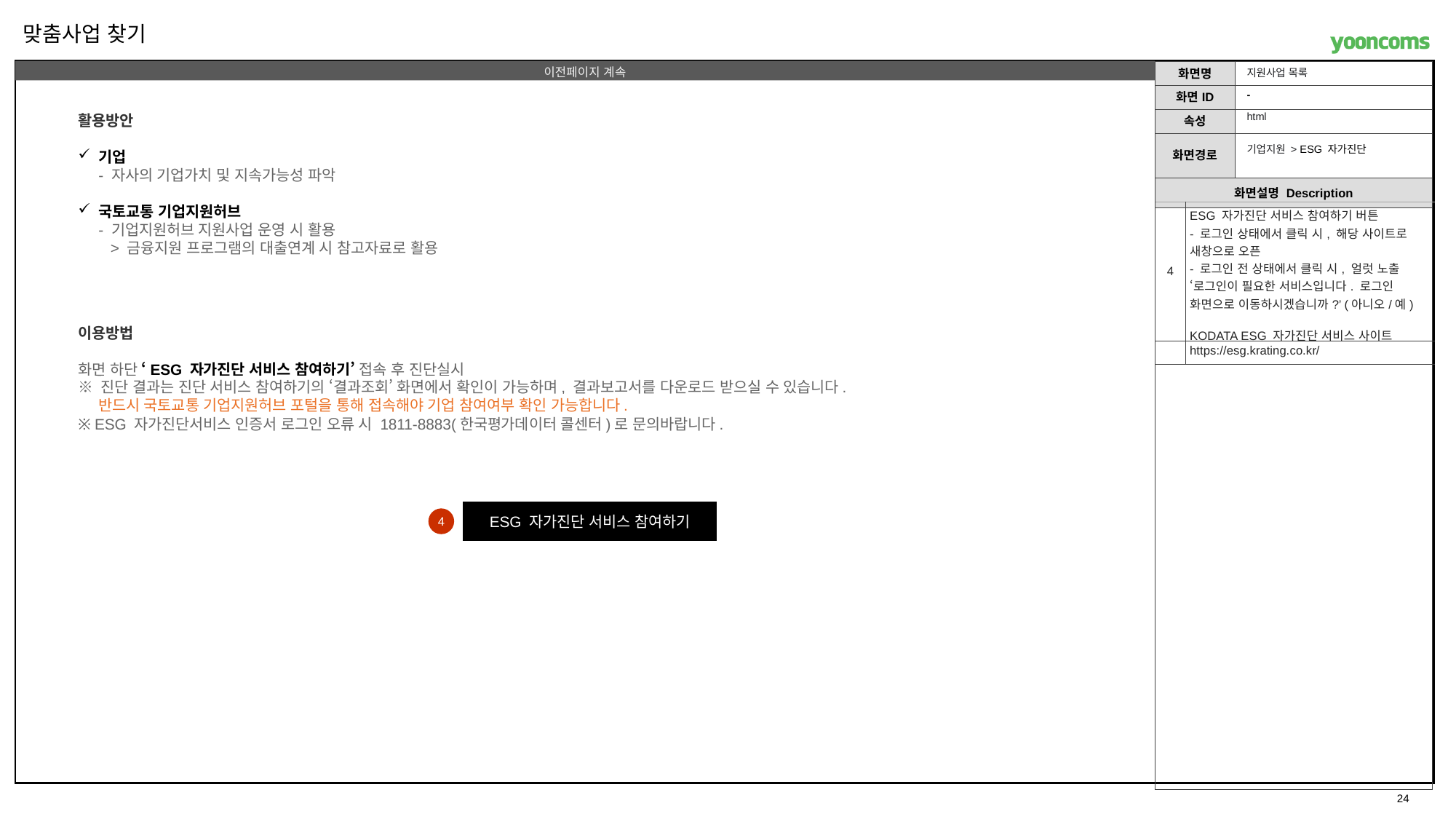

맞춤사업 찾기
지원사업 목록
-
html
활용방안
기업
- 자사의 기업가치 및 지속가능성 파악

국토교통 기업지원허브
- 기업지원허브 지원사업 운영 시 활용
  > 금융지원 프로그램의 대출연계 시 참고자료로 활용
기업지원 > ESG 자가진단
| 4 | ESG 자가진단 서비스 참여하기 버튼 - 로그인 상태에서 클릭 시, 해당 사이트로 새창으로 오픈 - 로그인 전 상태에서 클릭 시, 얼럿 노출 ‘로그인이 필요한 서비스입니다. 로그인 화면으로 이동하시겠습니까?’ (아니오/예) KODATA ESG 자가진단 서비스 사이트https://esg.krating.co.kr/ |
| --- | --- |
|  |  |
이용방법
화면 하단 ‘ESG 자가진단 서비스 참여하기’ 접속 후 진단실시
※ 진단 결과는 진단 서비스 참여하기의 ‘결과조회’ 화면에서 확인이 가능하며, 결과보고서를 다운로드 받으실 수 있습니다.
    반드시 국토교통 기업지원허브 포털을 통해 접속해야 기업 참여여부 확인 가능합니다.
※ ESG 자가진단서비스 인증서 로그인 오류 시 1811-8883(한국평가데이터 콜센터)로 문의바랍니다.
ESG 자가진단 서비스 참여하기
4